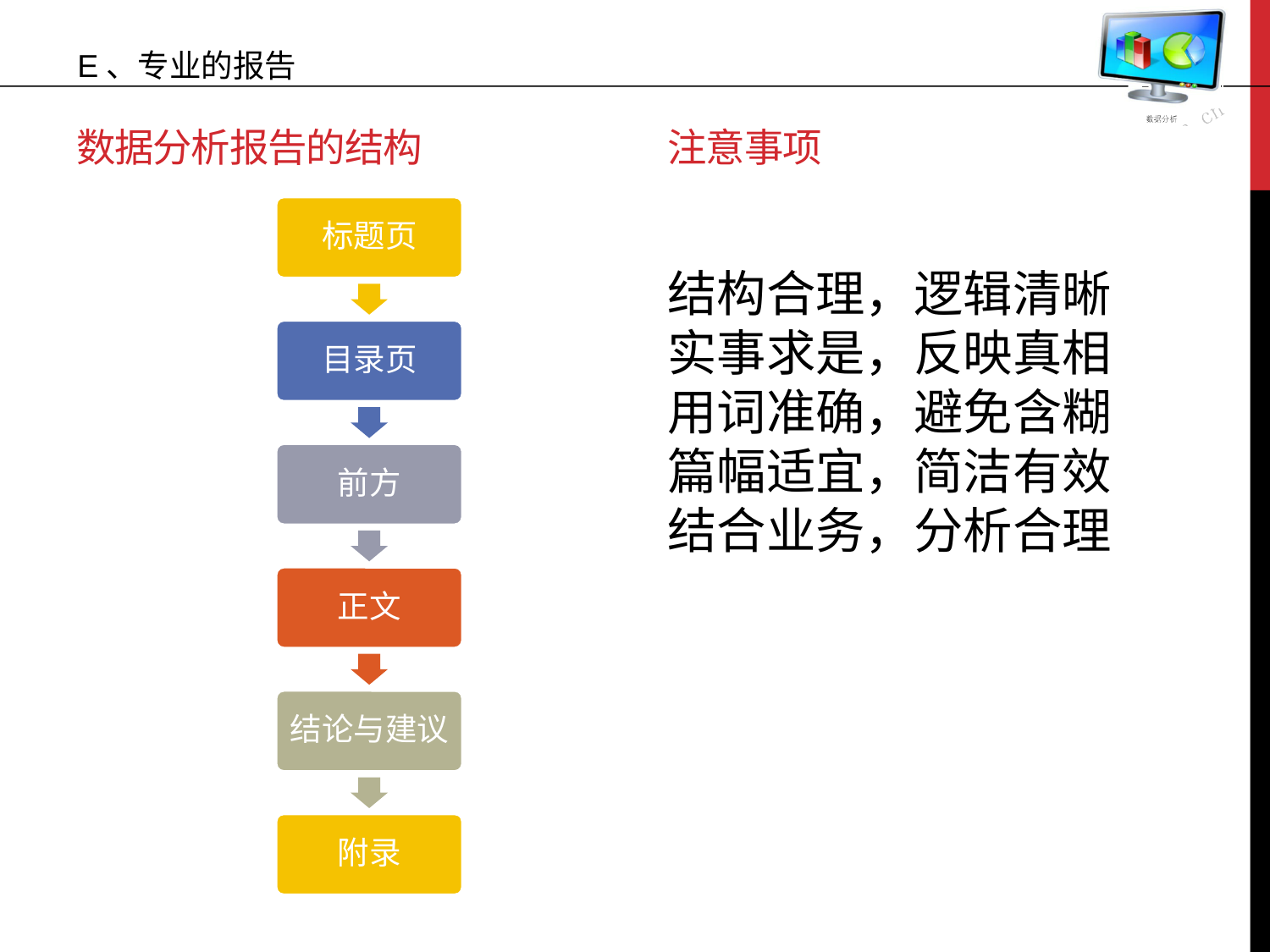

E、专业的报告
# 数据分析报告的结构
注意事项
标题页

目录页

前方

正文

结论与建议

附录
结构合理，逻辑清晰
实事求是，反映真相
用词准确，避免含糊
篇幅适宜，简洁有效
结合业务，分析合理